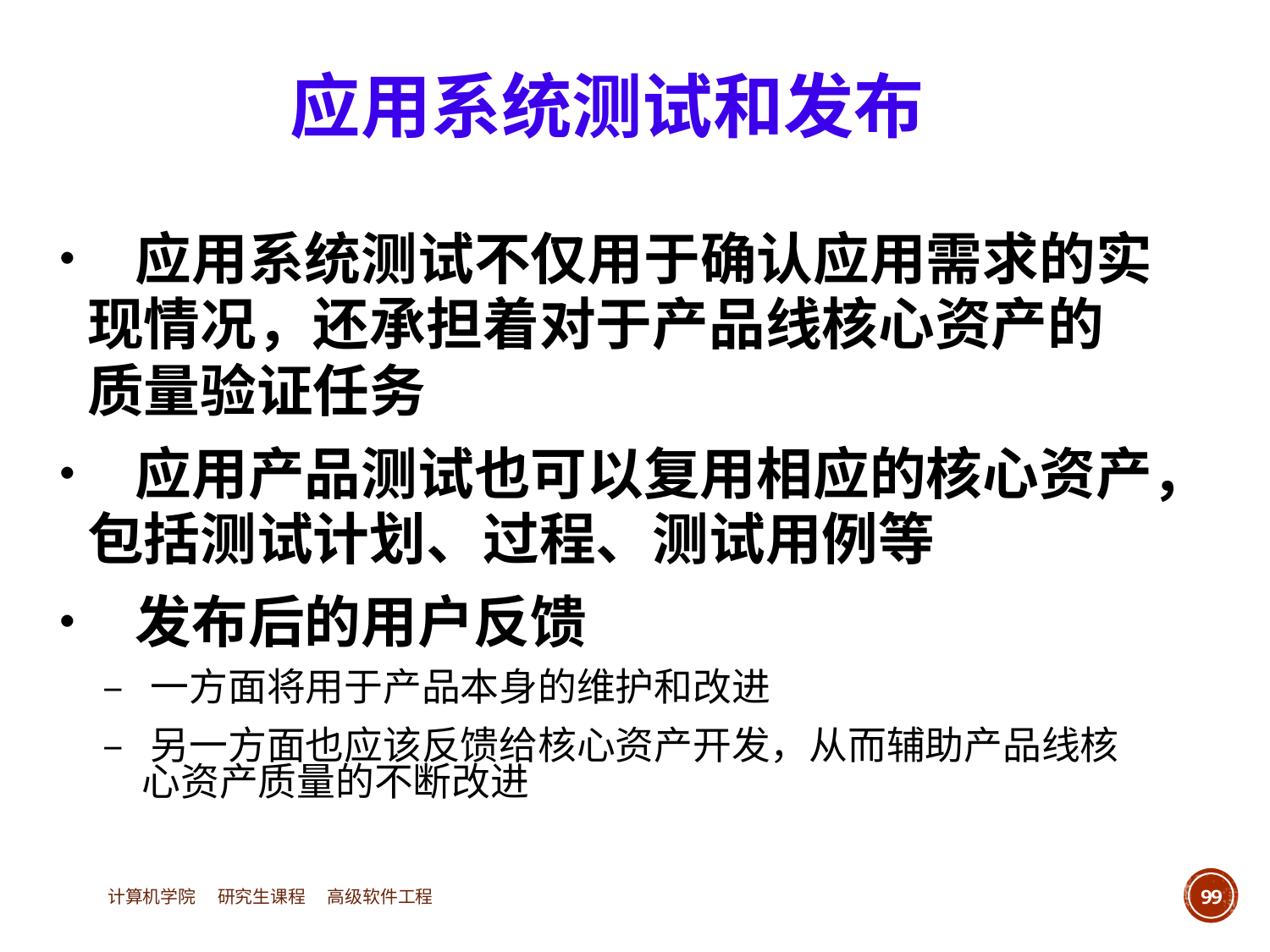

应用系统测试和发布

•  应用系统测试不仅用于确认应用需求的实
	现情况，还承担着对于产品线核心资产的
	质量验证任务
•  应用产品测试也可以复用相应的核心资产，
	包括测试计划、过程、测试用例等
•  发布后的用户反馈
		–  一方面将用于产品本身的维护和改进
		–  另一方面也应该反馈给核心资产开发，从而辅助产品线核
			心资产质量的不断改进
计算机学院    研究生课程    高级软件工程
99